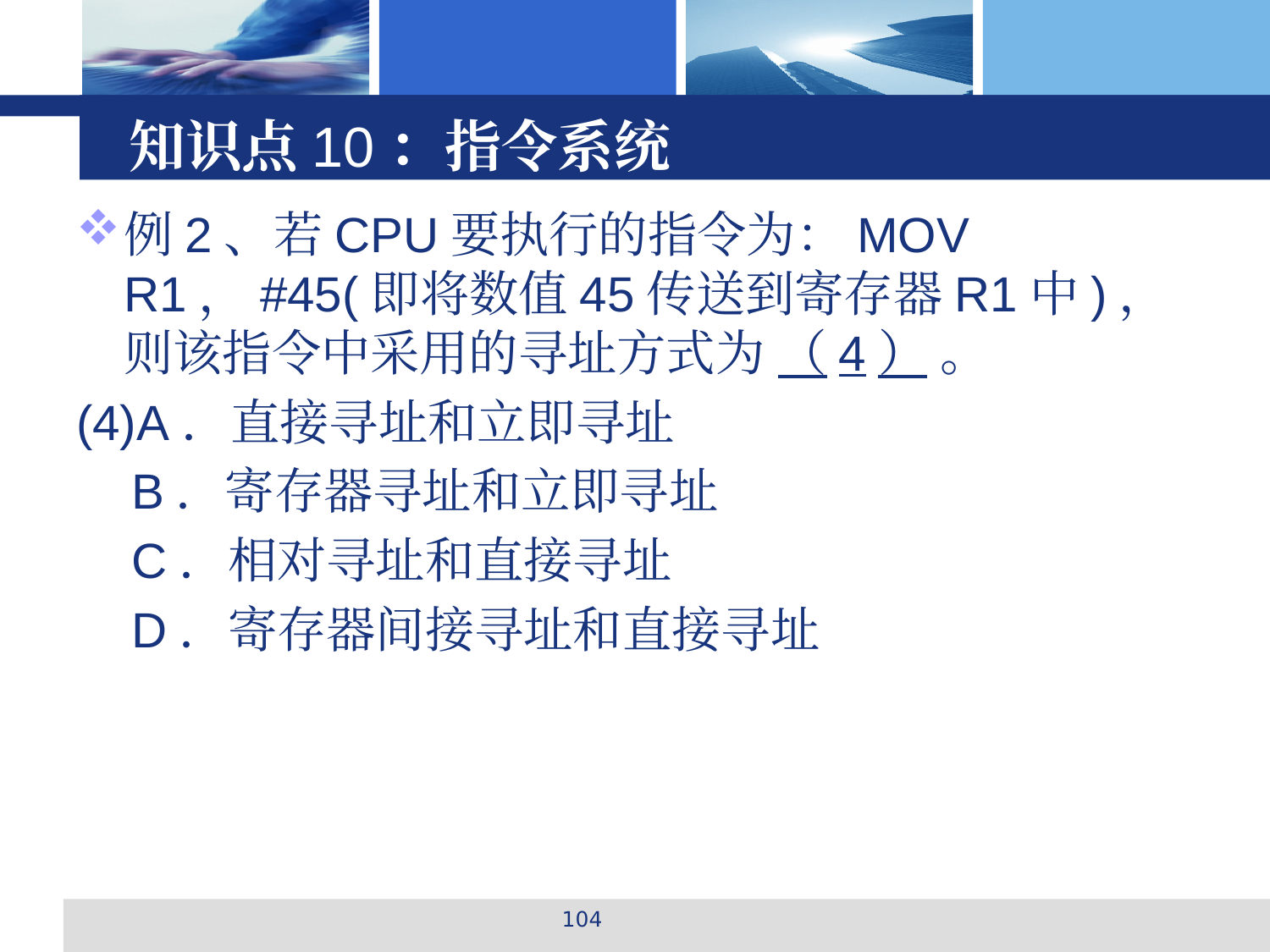

# 知识点10：指令系统
例2、若CPU要执行的指令为：MOV R1，#45(即将数值45传送到寄存器R1中)， 则该指令中采用的寻址方式为 （4） 。
(4)A．直接寻址和立即寻址
    B．寄存器寻址和立即寻址
    C．相对寻址和直接寻址
    D．寄存器间接寻址和直接寻址
104